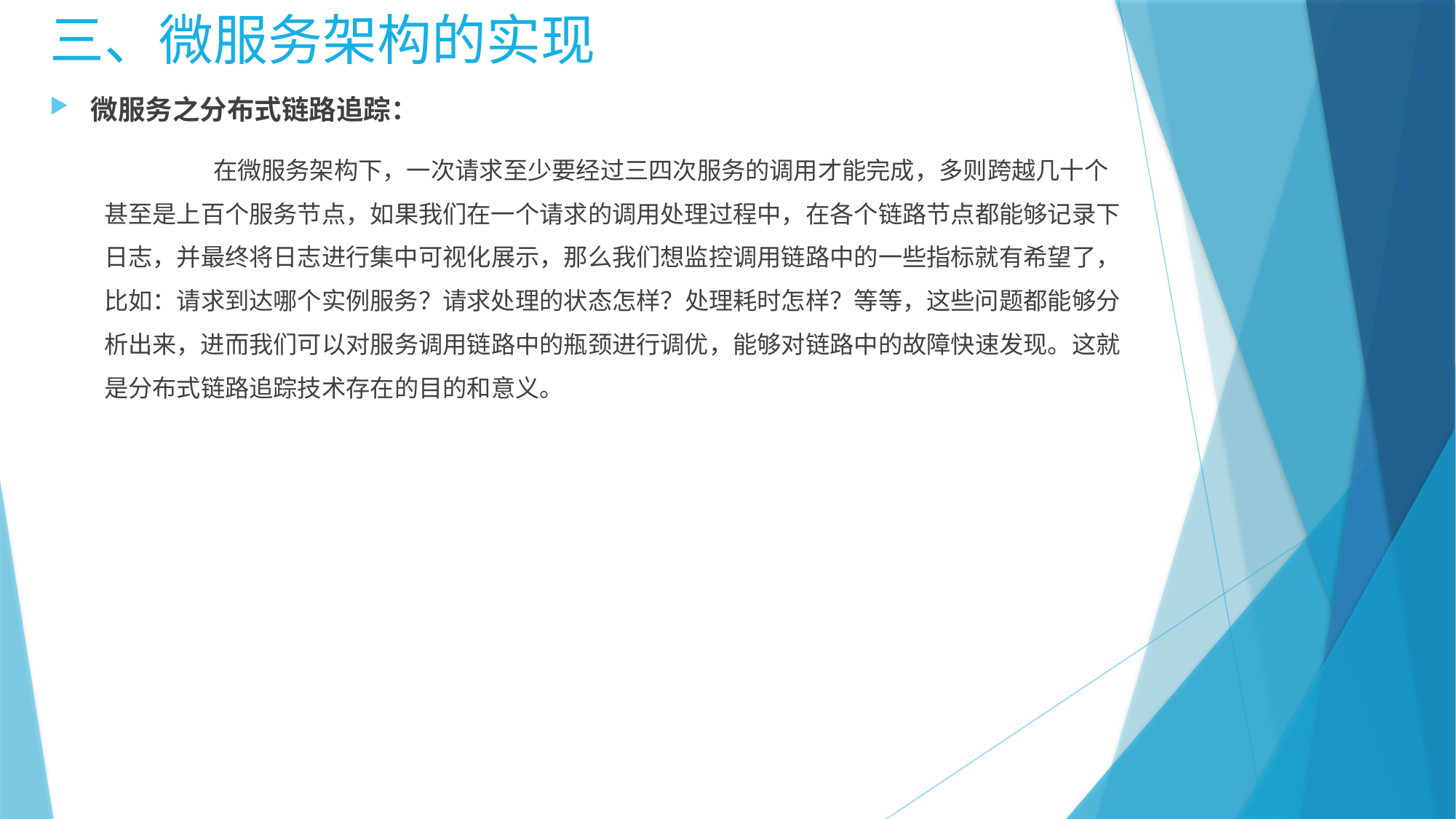

三、微服务架构的实现
微服务之分布式链路追踪：
	在微服务架构下，一次请求至少要经过三四次服务的调用才能完成，多则跨越几十个甚至是上百个服务节点，如果我们在一个请求的调用处理过程中，在各个链路节点都能够记录下日志，并最终将日志进行集中可视化展示，那么我们想监控调用链路中的一些指标就有希望了，比如：请求到达哪个实例服务？请求处理的状态怎样？处理耗时怎样？等等，这些问题都能够分析出来，进而我们可以对服务调用链路中的瓶颈进行调优，能够对链路中的故障快速发现。这就是分布式链路追踪技术存在的目的和意义。